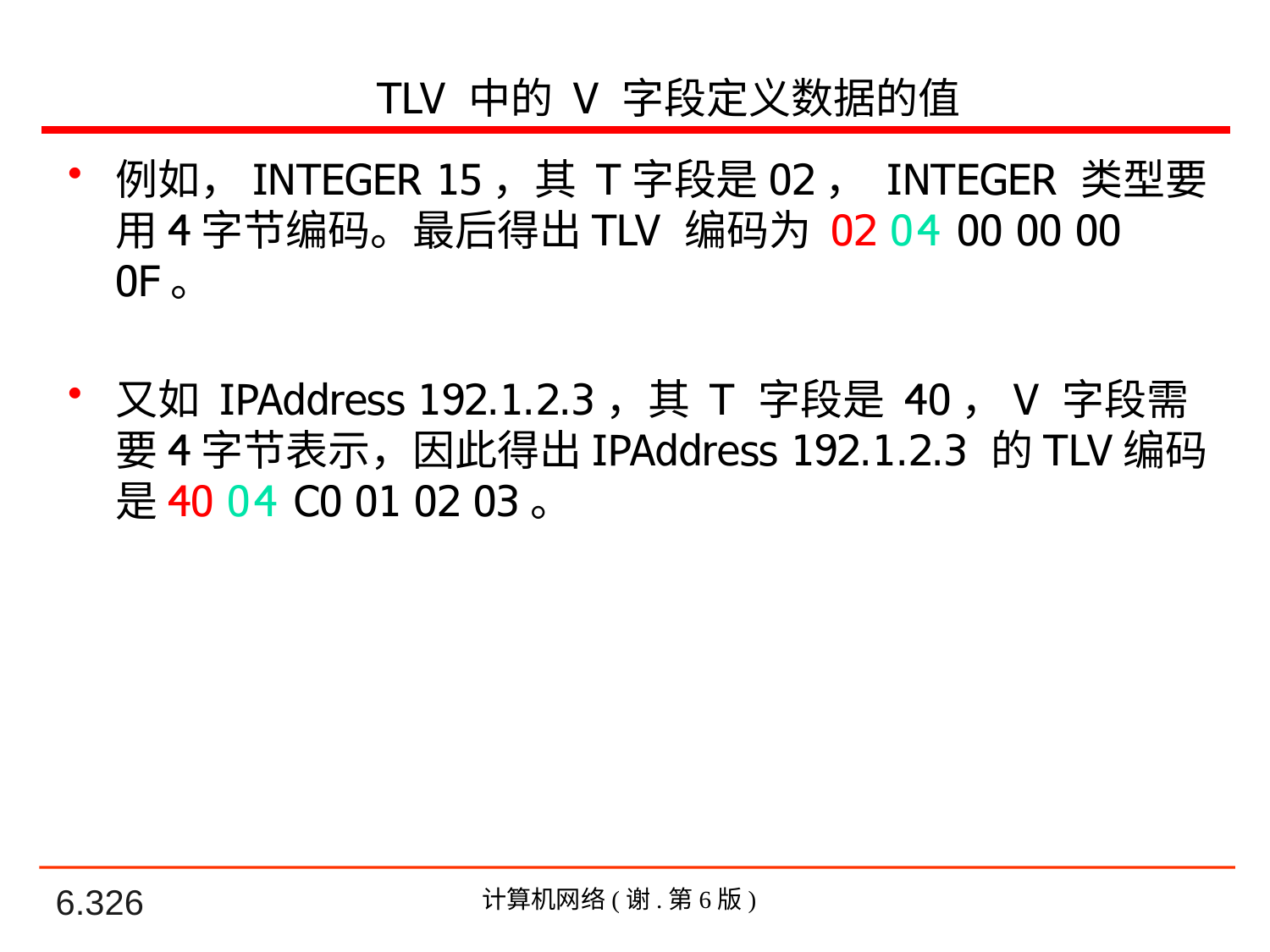

# TLV 中的 V 字段定义数据的值
例如，INTEGER 15，其 T字段是02， INTEGER 类型要用4字节编码。最后得出TLV 编码为 02 04 00 00 00 0F。

又如 IPAddress 192.1.2.3，其 T 字段是 40，V 字段需要4字节表示，因此得出IPAddress 192.1.2.3 的TLV编码是40 04 C0 01 02 03。